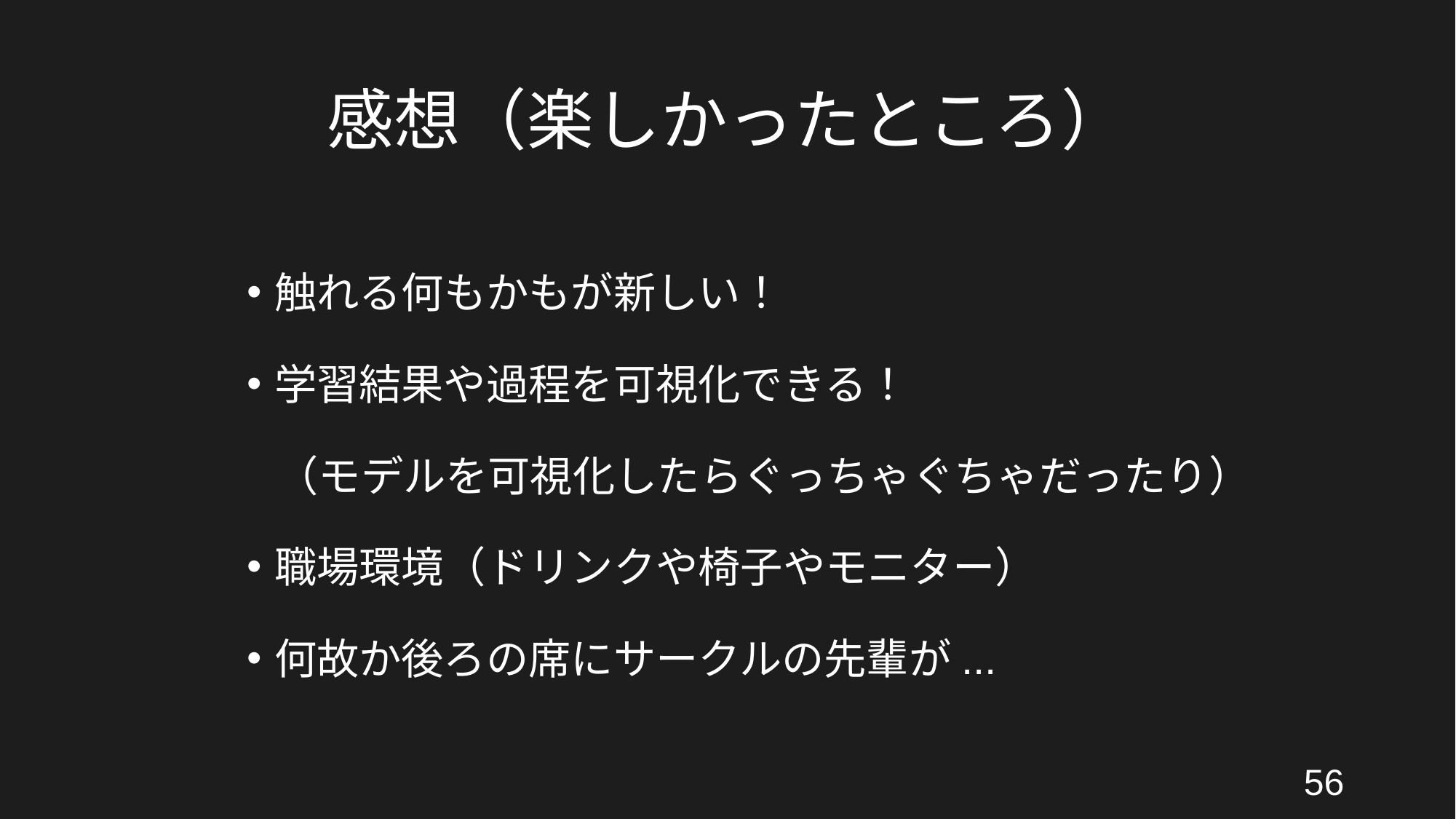

# 感想（楽しかったところ）
触れる何もかもが新しい！
学習結果や過程を可視化できる！
  （モデルを可視化したらぐっちゃぐちゃだったり）
職場環境（ドリンクや椅子やモニター）
何故か後ろの席にサークルの先輩が...
56